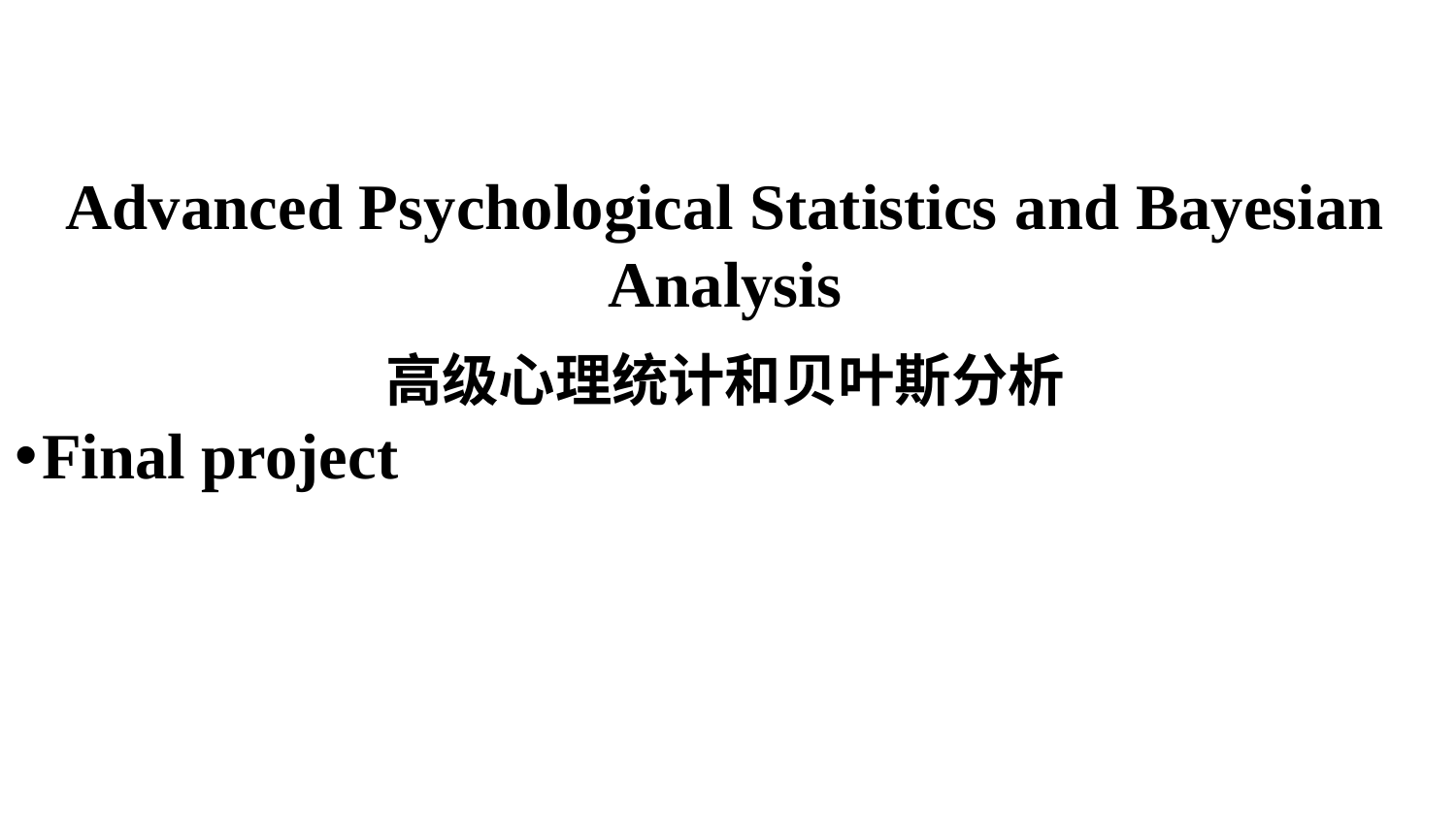

Advanced Psychological Statistics and Bayesian Analysis

高级心理统计和贝叶斯分析
Final project